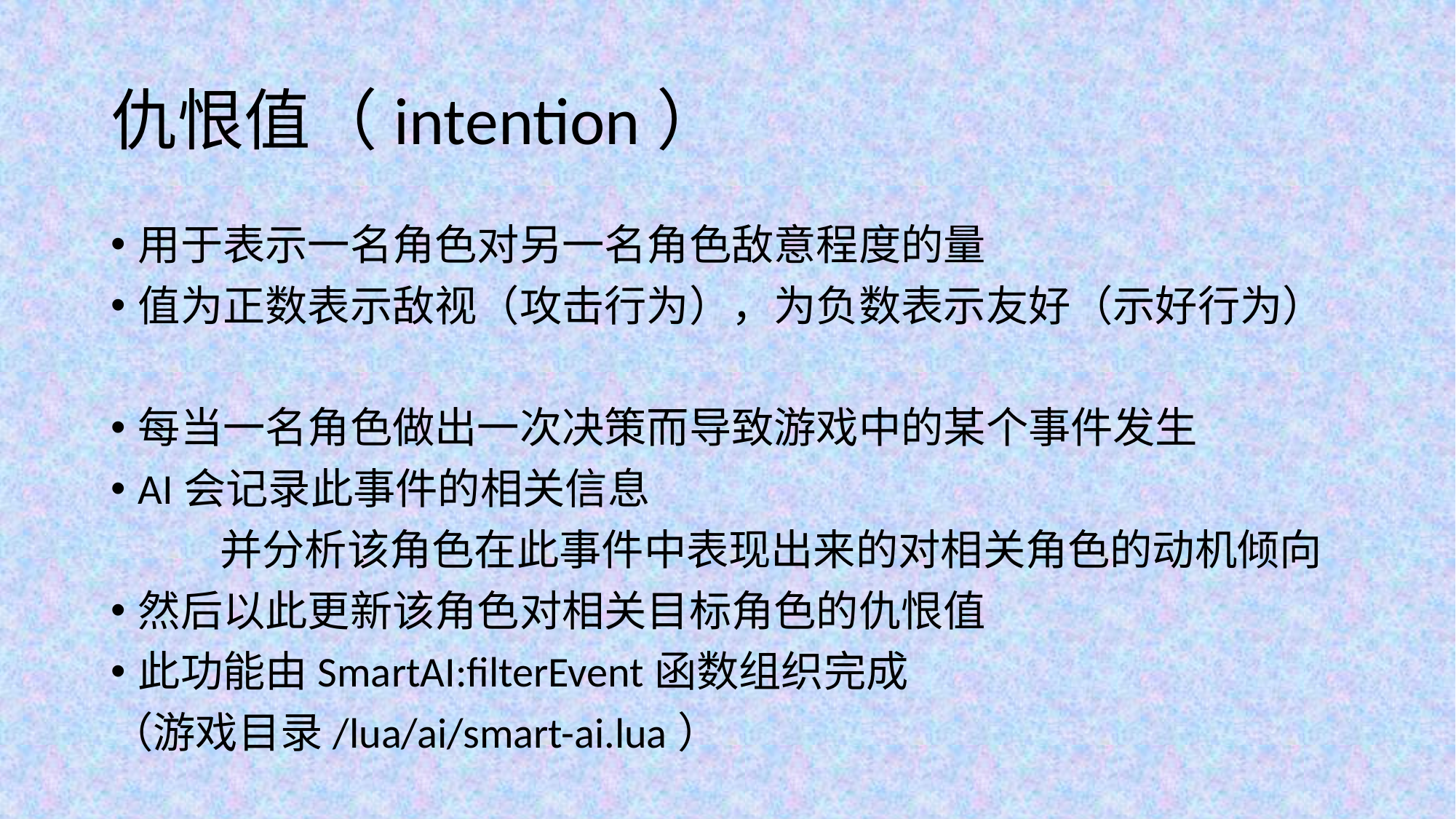

# 仇恨值（intention）
用于表示一名角色对另一名角色敌意程度的量
值为正数表示敌视（攻击行为），为负数表示友好（示好行为）

每当一名角色做出一次决策而导致游戏中的某个事件发生
AI会记录此事件的相关信息
	并分析该角色在此事件中表现出来的对相关角色的动机倾向
然后以此更新该角色对相关目标角色的仇恨值
此功能由SmartAI:filterEvent函数组织完成
（游戏目录/lua/ai/smart-ai.lua）